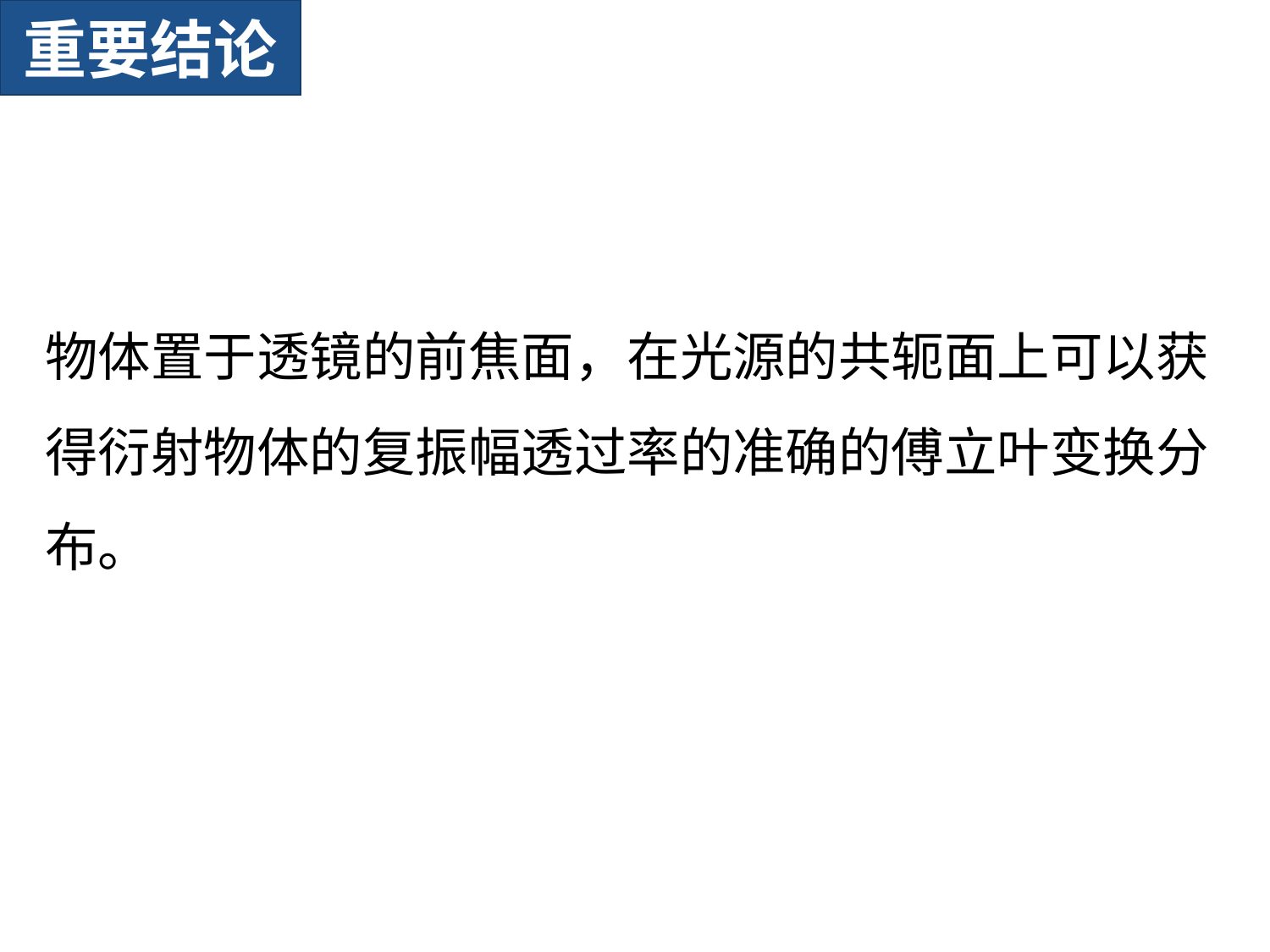

# 重要结论
物体置于透镜的前焦面，在光源的共轭面上可以获得衍射物体的复振幅透过率的准确的傅立叶变换分布。